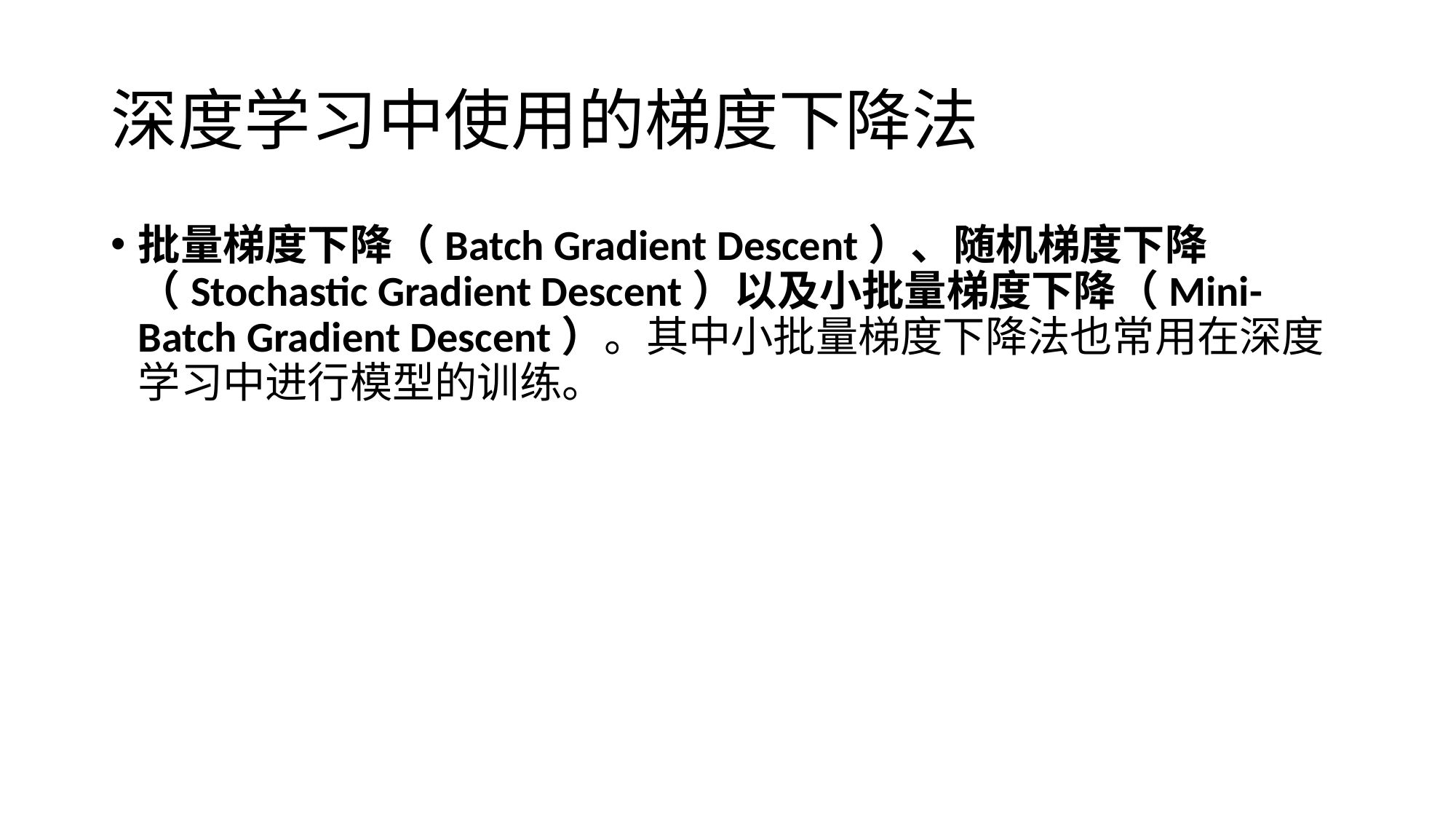

# 深度学习中使用的梯度下降法
批量梯度下降（Batch Gradient Descent）、随机梯度下降（Stochastic Gradient Descent）以及小批量梯度下降（Mini-Batch Gradient Descent）。其中小批量梯度下降法也常用在深度学习中进行模型的训练。